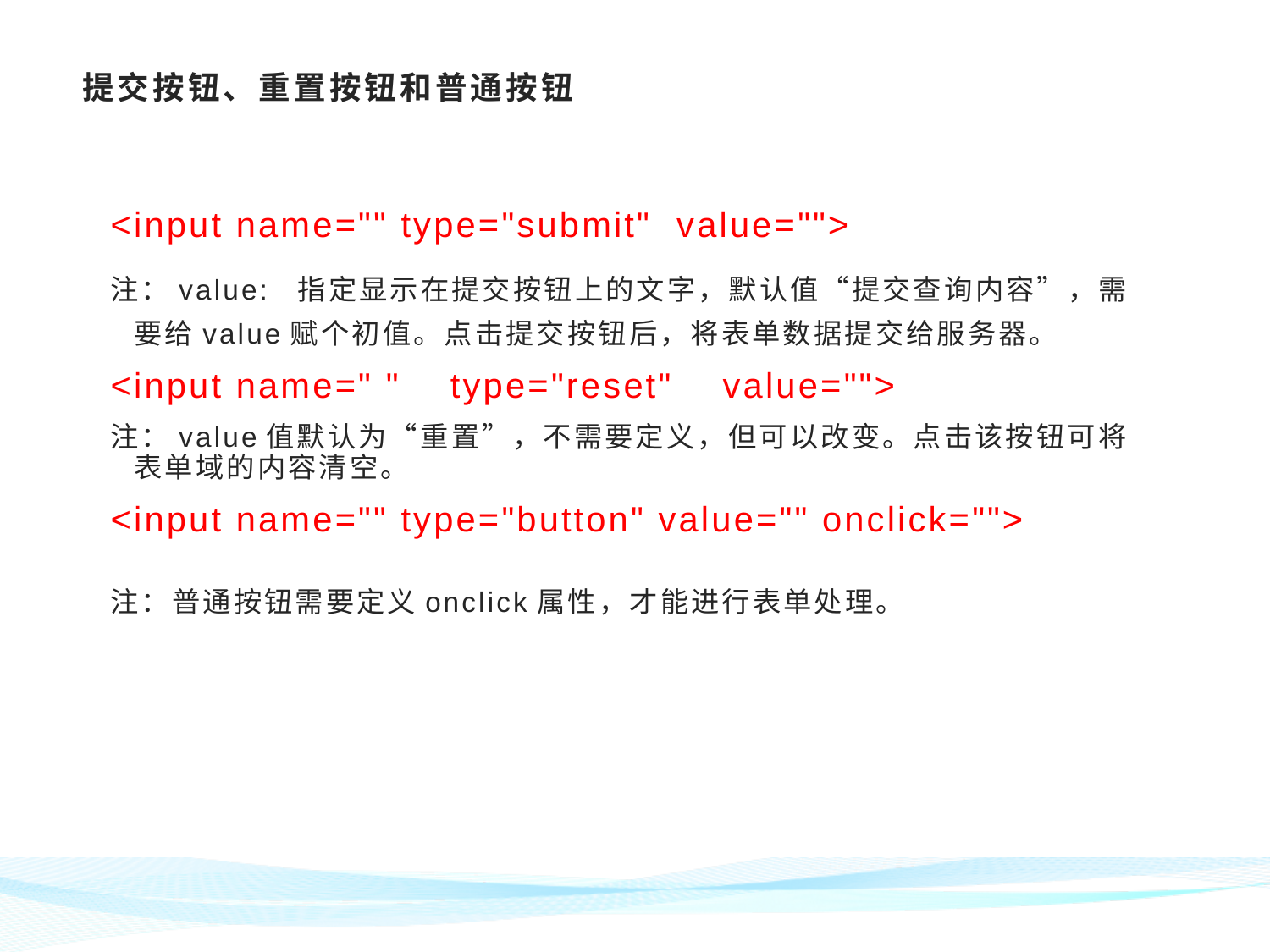

# 提交按钮、重置按钮和普通按钮
<input name="" type="submit"  value="">
注：value:  指定显示在提交按钮上的文字，默认值“提交查询内容”，需要给value赋个初值。点击提交按钮后，将表单数据提交给服务器。
<input name=" "    type="reset"    value="">
注：value值默认为“重置”，不需要定义，但可以改变。点击该按钮可将表单域的内容清空。
<input name="" type="button" value="" onclick="">
注：普通按钮需要定义onclick属性，才能进行表单处理。